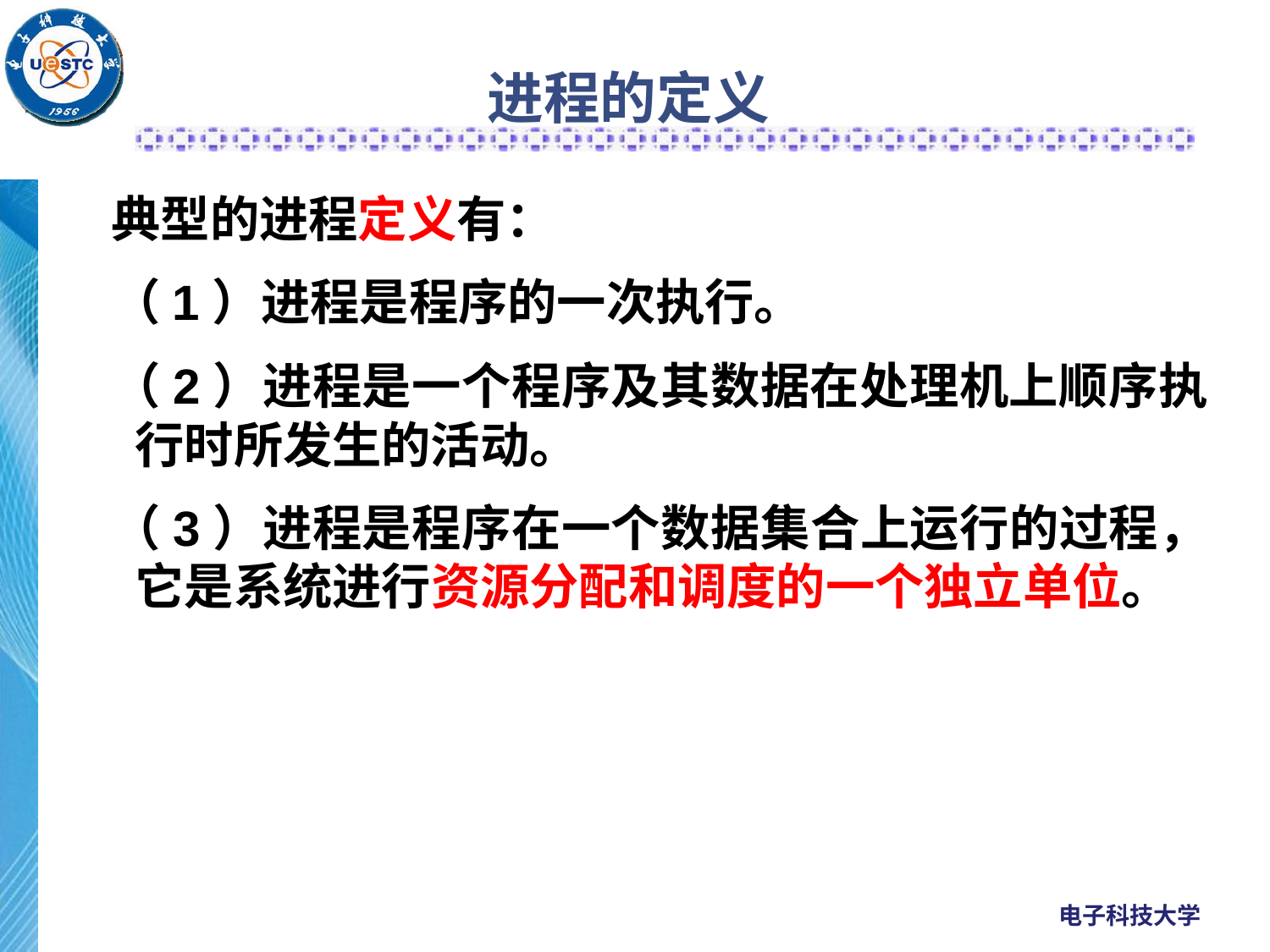

# 进程的定义
典型的进程定义有：
（1）进程是程序的一次执行。
（2）进程是一个程序及其数据在处理机上顺序执行时所发生的活动。
（3）进程是程序在一个数据集合上运行的过程，它是系统进行资源分配和调度的一个独立单位。